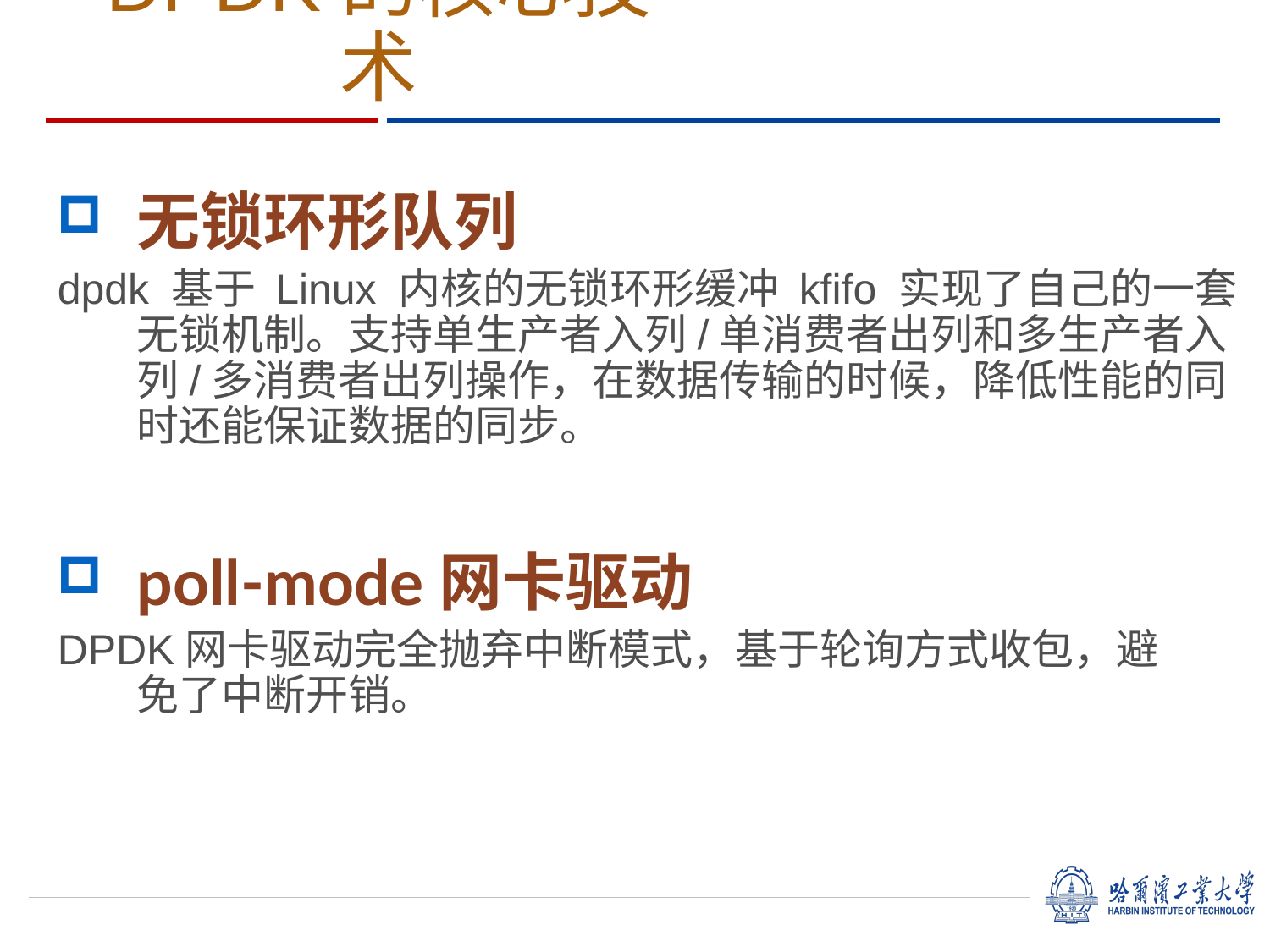

# DPDK的核心技术
无锁环形队列
dpdk 基于 Linux 内核的无锁环形缓冲 kfifo 实现了自己的一套无锁机制。支持单生产者入列/单消费者出列和多生产者入列/多消费者出列操作，在数据传输的时候，降低性能的同时还能保证数据的同步。
poll-mode网卡驱动
DPDK网卡驱动完全抛弃中断模式，基于轮询方式收包，避免了中断开销。